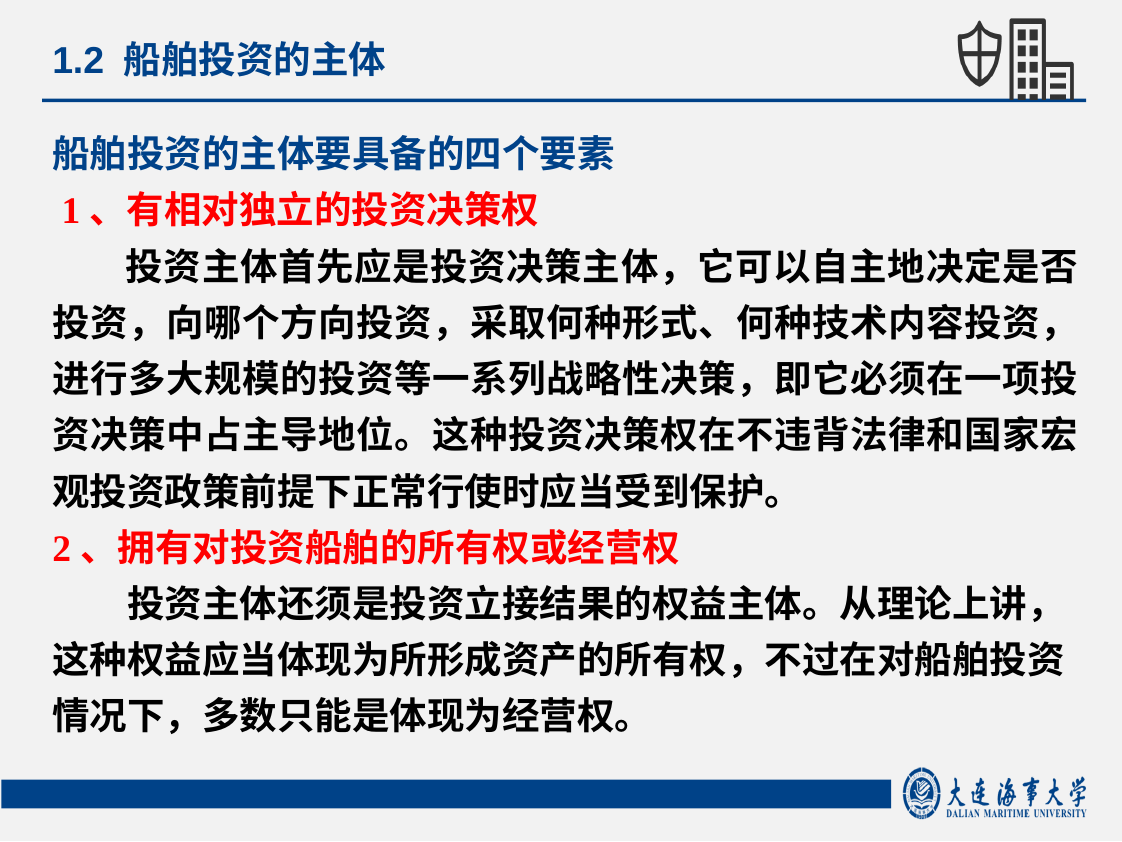

1.2 船舶投资的主体
船舶投资的主体要具备的四个要素
 1、有相对独立的投资决策权
       投资主体首先应是投资决策主体，它可以自主地决定是否投资，向哪个方向投资，采取何种形式、何种技术内容投资，进行多大规模的投资等一系列战略性决策，即它必须在一项投资决策中占主导地位。这种投资决策权在不违背法律和国家宏观投资政策前提下正常行使时应当受到保护。
2、拥有对投资船舶的所有权或经营权
投资主体还须是投资立接结果的权益主体。从理论上讲，这种权益应当体现为所形成资产的所有权，不过在对船舶投资情况下，多数只能是体现为经营权。